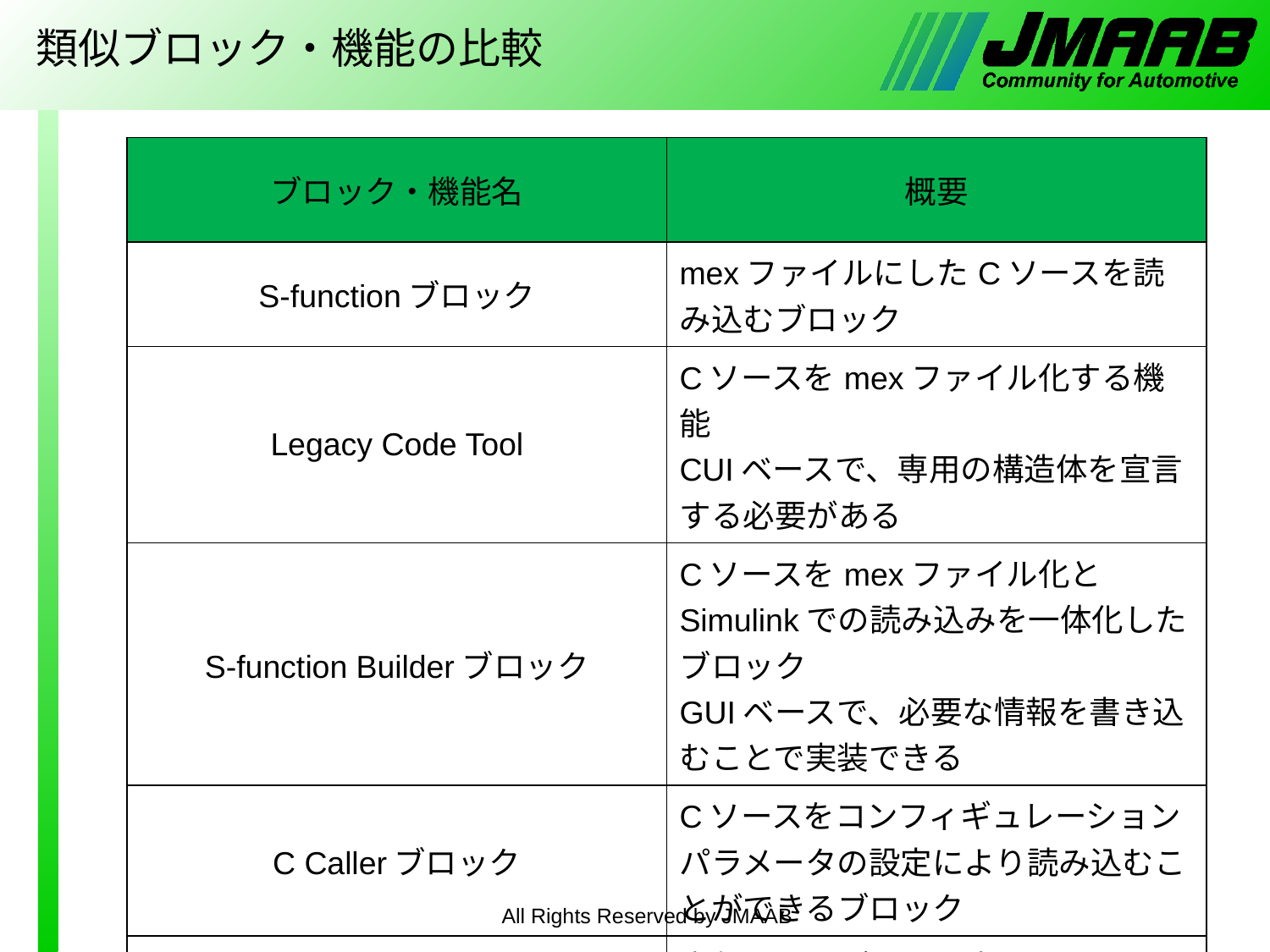

# 類似ブロック・機能の比較
| ブロック・機能名 | 概要 |
| --- | --- |
| S-functionブロック | mexファイルにしたCソースを読み込むブロック |
| Legacy Code Tool | Cソースをmexファイル化する機能 CUIベースで、専用の構造体を宣言する必要がある |
| S-function Builderブロック | Cソースをmexファイル化とSimulinkでの読み込みを一体化したブロック GUIベースで、必要な情報を書き込むことで実装できる |
| C Callerブロック | Cソースをコンフィギュレーションパラメータの設定により読み込むことができるブロック |
| Stateflow | 内部のライブラリ設定によりCソース関数を呼び出すことができる |